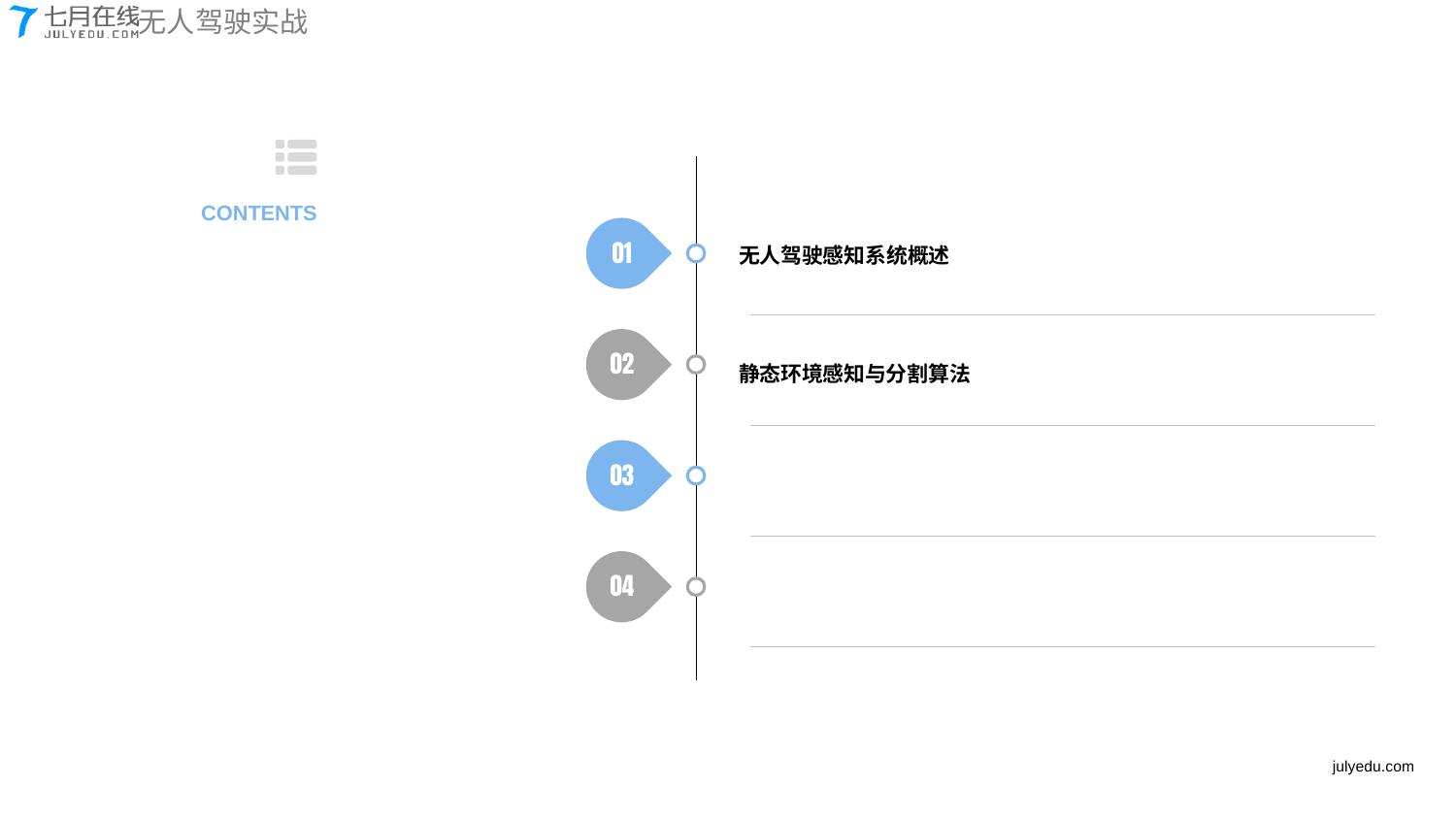

CONTENTS

01
无人驾驶感知系统概述

02

03

04

静态环境感知与分割算法
julyedu.com